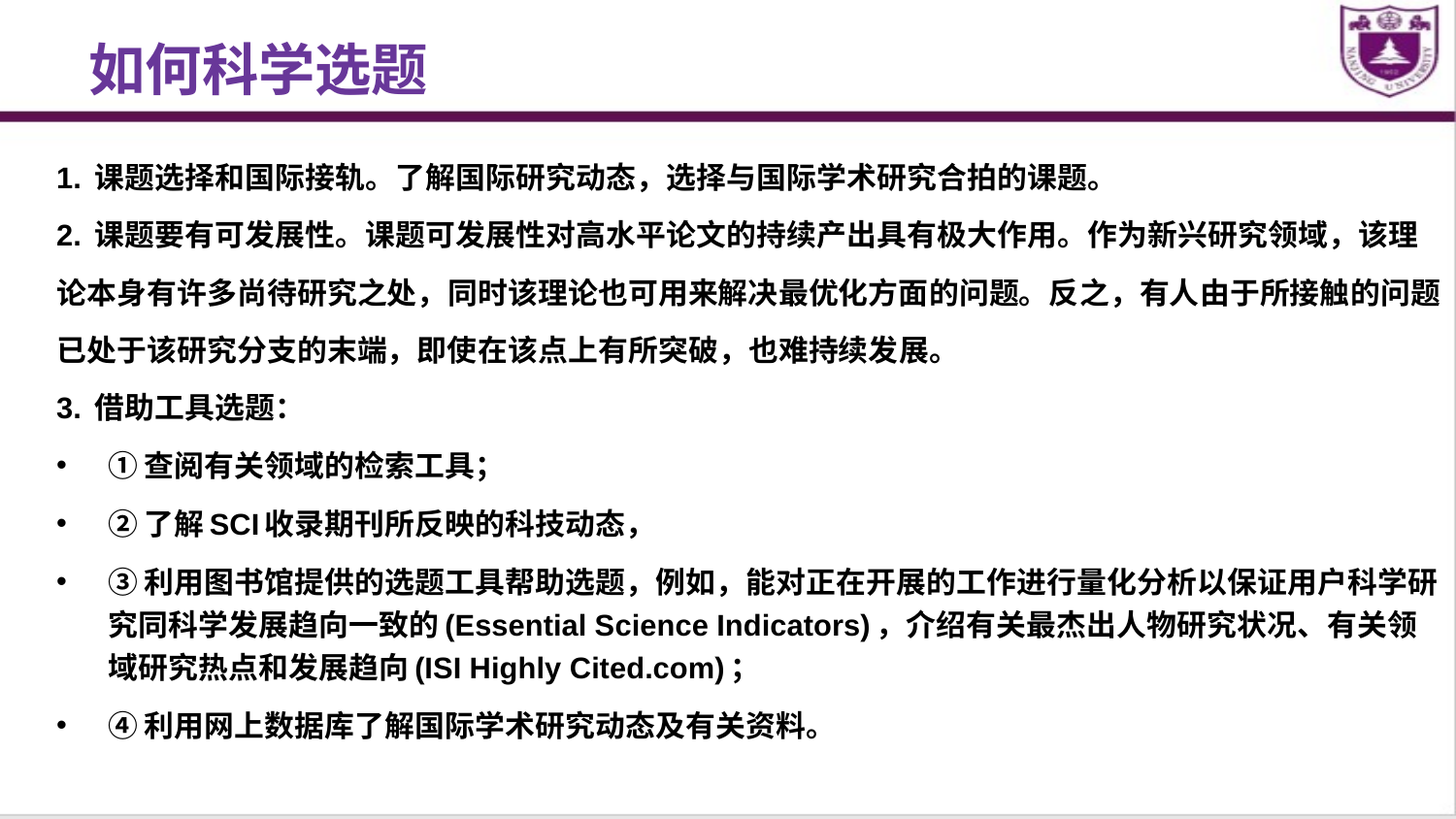

# 如何科学选题
1. 课题选择和国际接轨。了解国际研究动态，选择与国际学术研究合拍的课题。
2. 课题要有可发展性。课题可发展性对高水平论文的持续产出具有极大作用。作为新兴研究领域，该理论本身有许多尚待研究之处，同时该理论也可用来解决最优化方面的问题。反之，有人由于所接触的问题已处于该研究分支的末端，即使在该点上有所突破，也难持续发展。
3. 借助工具选题：
①查阅有关领域的检索工具；
②了解SCI收录期刊所反映的科技动态，
③利用图书馆提供的选题工具帮助选题，例如，能对正在开展的工作进行量化分析以保证用户科学研究同科学发展趋向一致的(Essential Science Indicators)，介绍有关最杰出人物研究状况、有关领域研究热点和发展趋向(ISI Highly Cited.com)；
④利用网上数据库了解国际学术研究动态及有关资料。